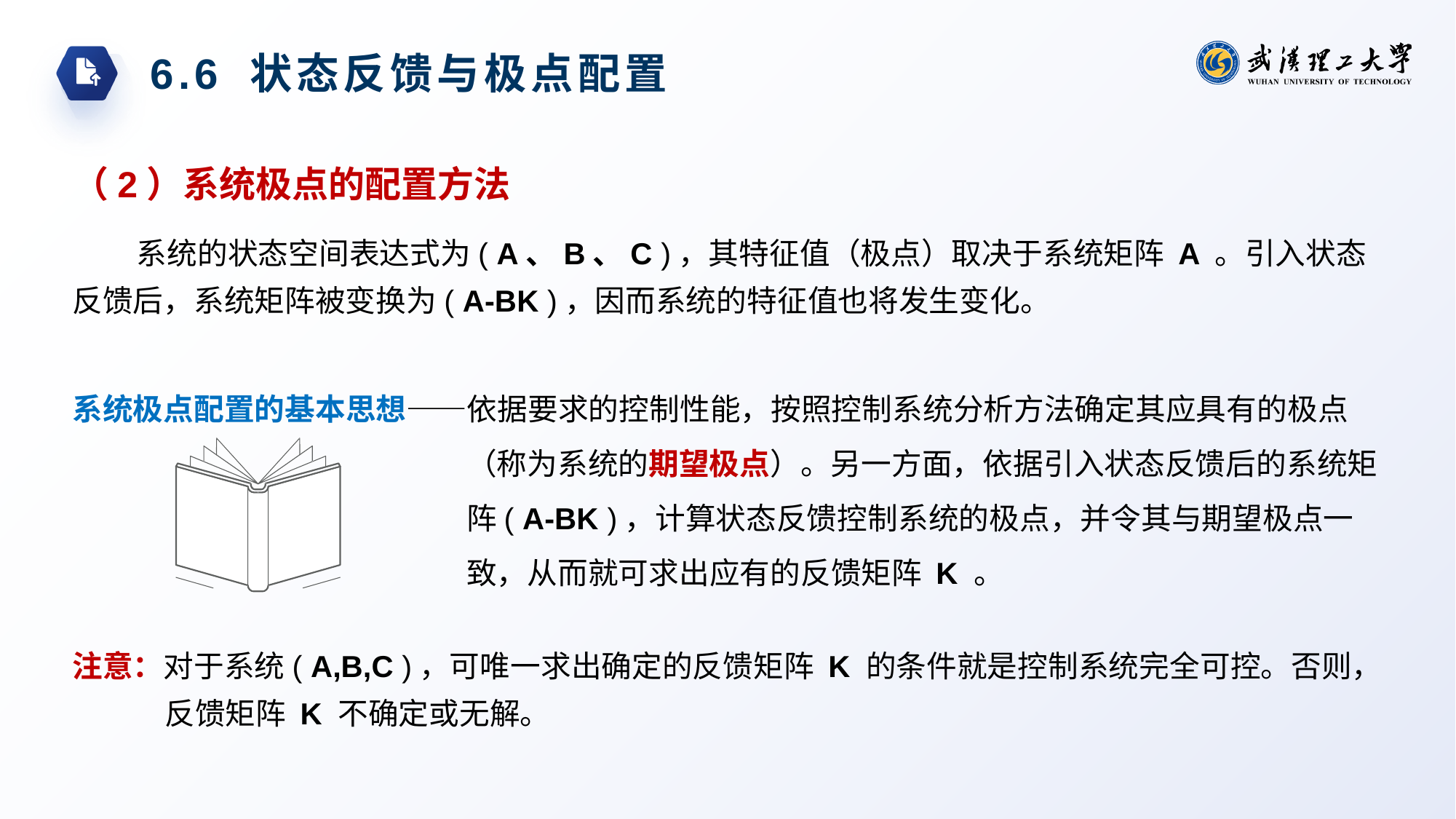

6.6 状态反馈与极点配置
（2）系统极点的配置方法
系统的状态空间表达式为( A、B、C )，其特征值（极点）取决于系统矩阵 A 。引入状态反馈后，系统矩阵被变换为( A-BK )，因而系统的特征值也将发生变化。
系统极点配置的基本思想——依据要求的控制性能，按照控制系统分析方法确定其应具有的极点（称为系统的期望极点）。另一方面，依据引入状态反馈后的系统矩阵( A-BK )，计算状态反馈控制系统的极点，并令其与期望极点一致，从而就可求出应有的反馈矩阵 K 。
注意：对于系统( A,B,C )，可唯一求出确定的反馈矩阵 K 的条件就是控制系统完全可控。否则，反馈矩阵 K 不确定或无解。